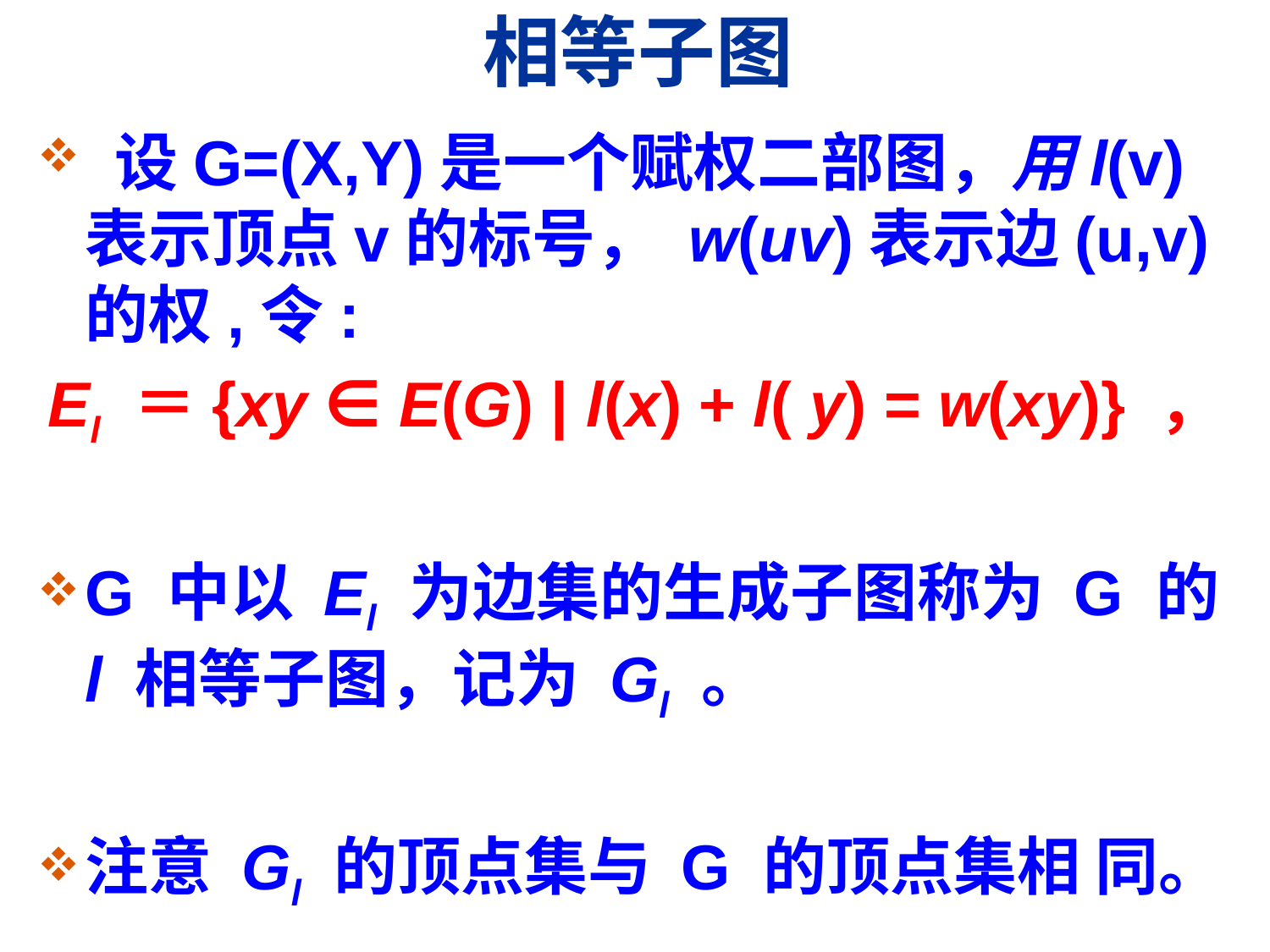

# 相等子图
 设G=(X,Y)是一个赋权二部图，用l(v)表示顶点v的标号， w(uv)表示边(u,v)的权,令:
El ＝{xy ∈ E(G) | l(x) + l( y) = w(xy)} ，

G 中以 El 为边集的生成子图称为 G 的 l 相等子图，记为 Gl 。

注意 Gl 的顶点集与 G 的顶点集相 同。